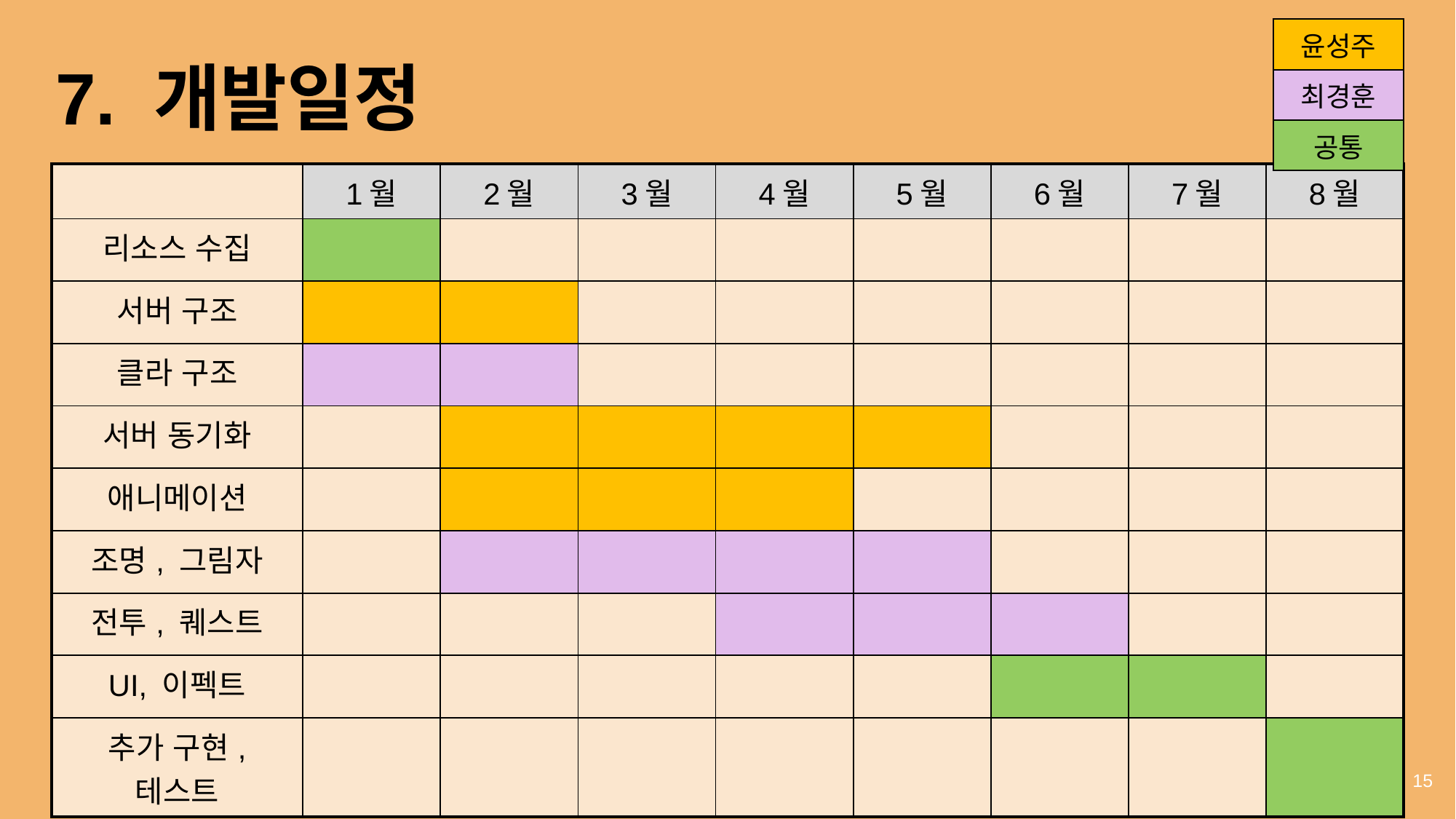

| 윤성주 |
| --- |
| 최경훈 |
| 공통 |
7. 개발일정
|  | 1월 | 2월 | 3월 | 4월 | 5월 | 6월 | 7월 | 8월 |
| --- | --- | --- | --- | --- | --- | --- | --- | --- |
| 리소스 수집 |  |  |  |  |  |  |  |  |
| 서버 구조 |  |  |  |  |  |  |  |  |
| 클라 구조 |  |  |  |  |  |  |  |  |
| 서버 동기화 |  |  |  |  |  |  |  |  |
| 애니메이션 |  |  |  |  |  |  |  |  |
| 조명, 그림자 |  |  |  |  |  |  |  |  |
| 전투, 퀘스트 |  |  |  |  |  |  |  |  |
| UI, 이펙트 |  |  |  |  |  |  |  |  |
| 추가 구현, 테스트 |  |  |  |  |  |  |  |  |
15